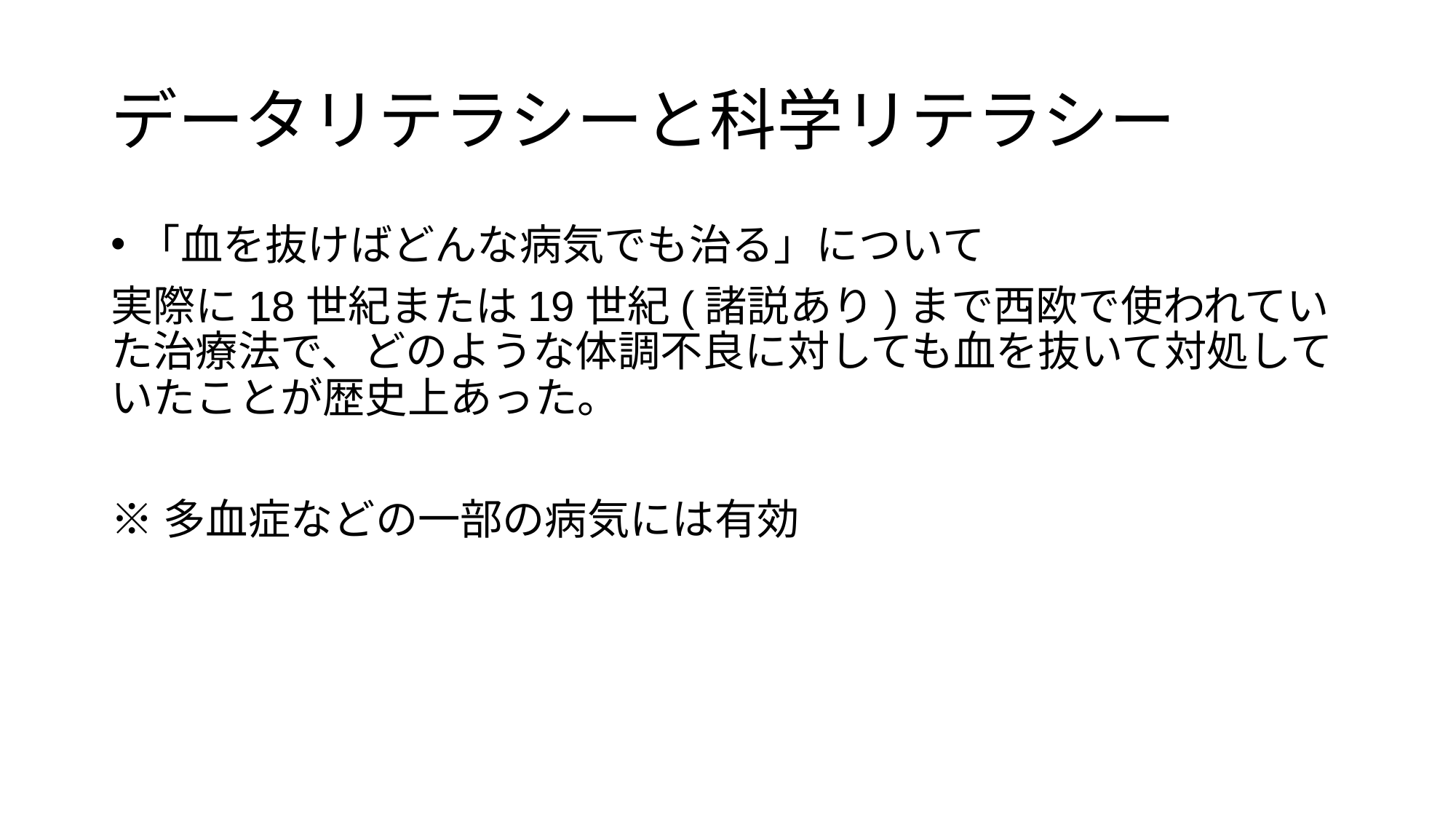

# データリテラシーと科学リテラシー
「血を抜けばどんな病気でも治る」について
実際に18世紀または19世紀(諸説あり)まで西欧で使われていた治療法で、どのような体調不良に対しても血を抜いて対処していたことが歴史上あった。

※多血症などの一部の病気には有効